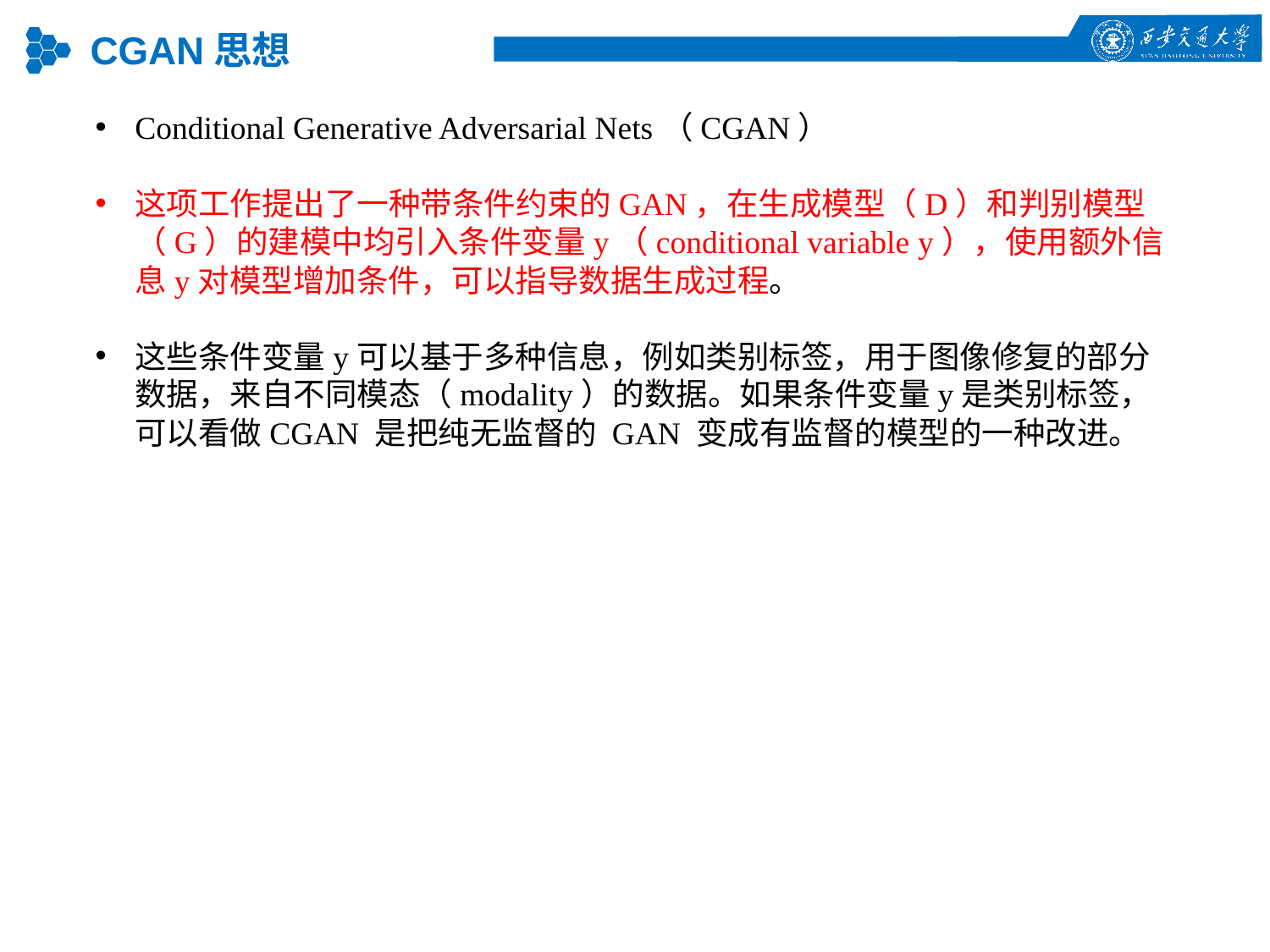

CGAN思想

Conditional Generative Adversarial Nets（CGAN）

这项工作提出了一种带条件约束的GAN，在生成模型（D）和判别模型（G）的建模中均引入条件变量y（conditional variable y），使用额外信息y对模型增加条件，可以指导数据生成过程。

这些条件变量y可以基于多种信息，例如类别标签，用于图像修复的部分数据，来自不同模态（modality）的数据。如果条件变量y是类别标签，可以看做CGAN 是把纯无监督的 GAN 变成有监督的模型的一种改进。